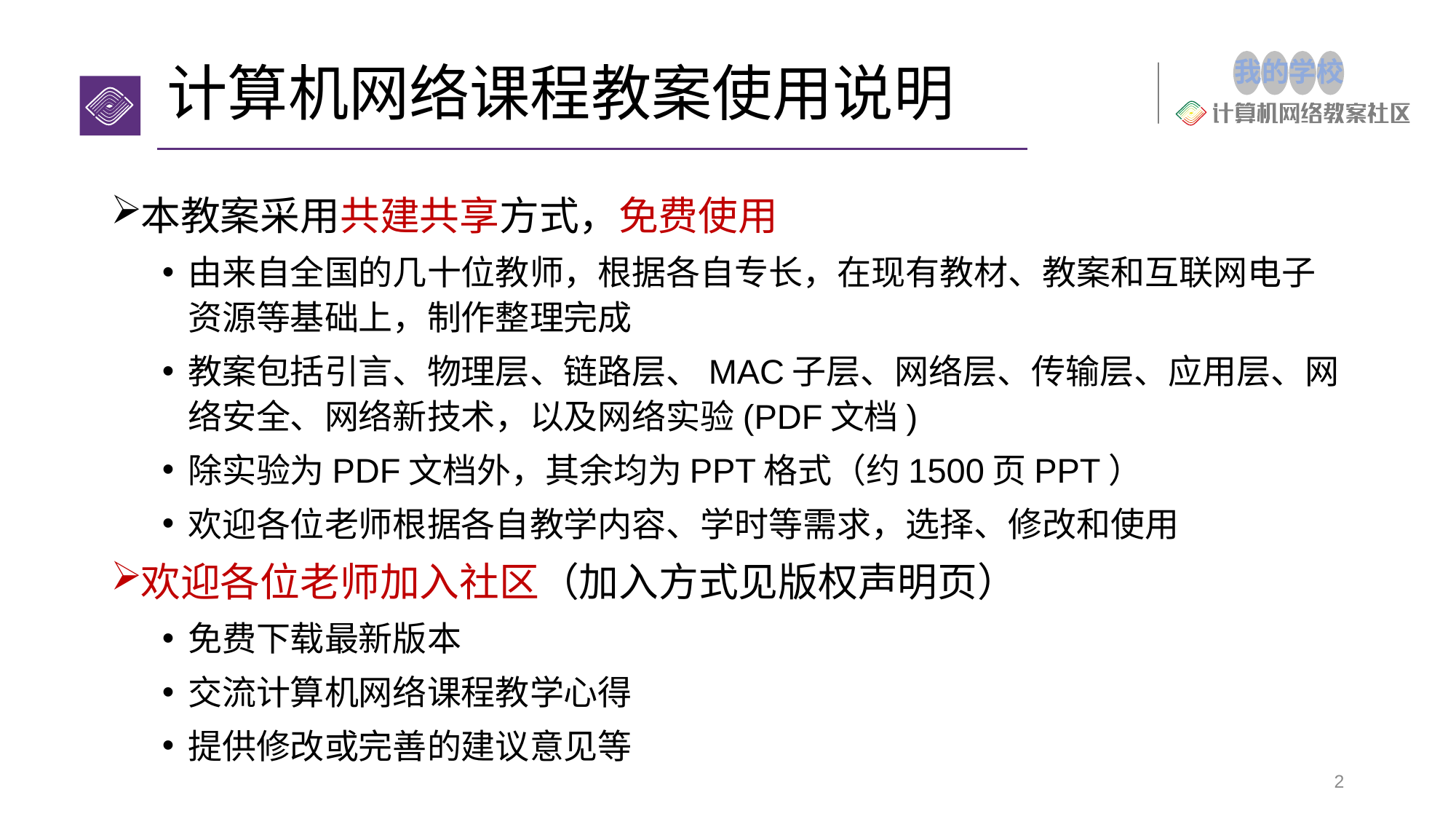

# 计算机网络课程教案使用说明
本教案采用共建共享方式，免费使用
由来自全国的几十位教师，根据各自专长，在现有教材、教案和互联网电子资源等基础上，制作整理完成
教案包括引言、物理层、链路层、MAC子层、网络层、传输层、应用层、网络安全、网络新技术，以及网络实验(PDF文档)
除实验为PDF文档外，其余均为PPT格式（约1500页PPT）
欢迎各位老师根据各自教学内容、学时等需求，选择、修改和使用
欢迎各位老师加入社区（加入方式见版权声明页）
免费下载最新版本
交流计算机网络课程教学心得
提供修改或完善的建议意见等
2